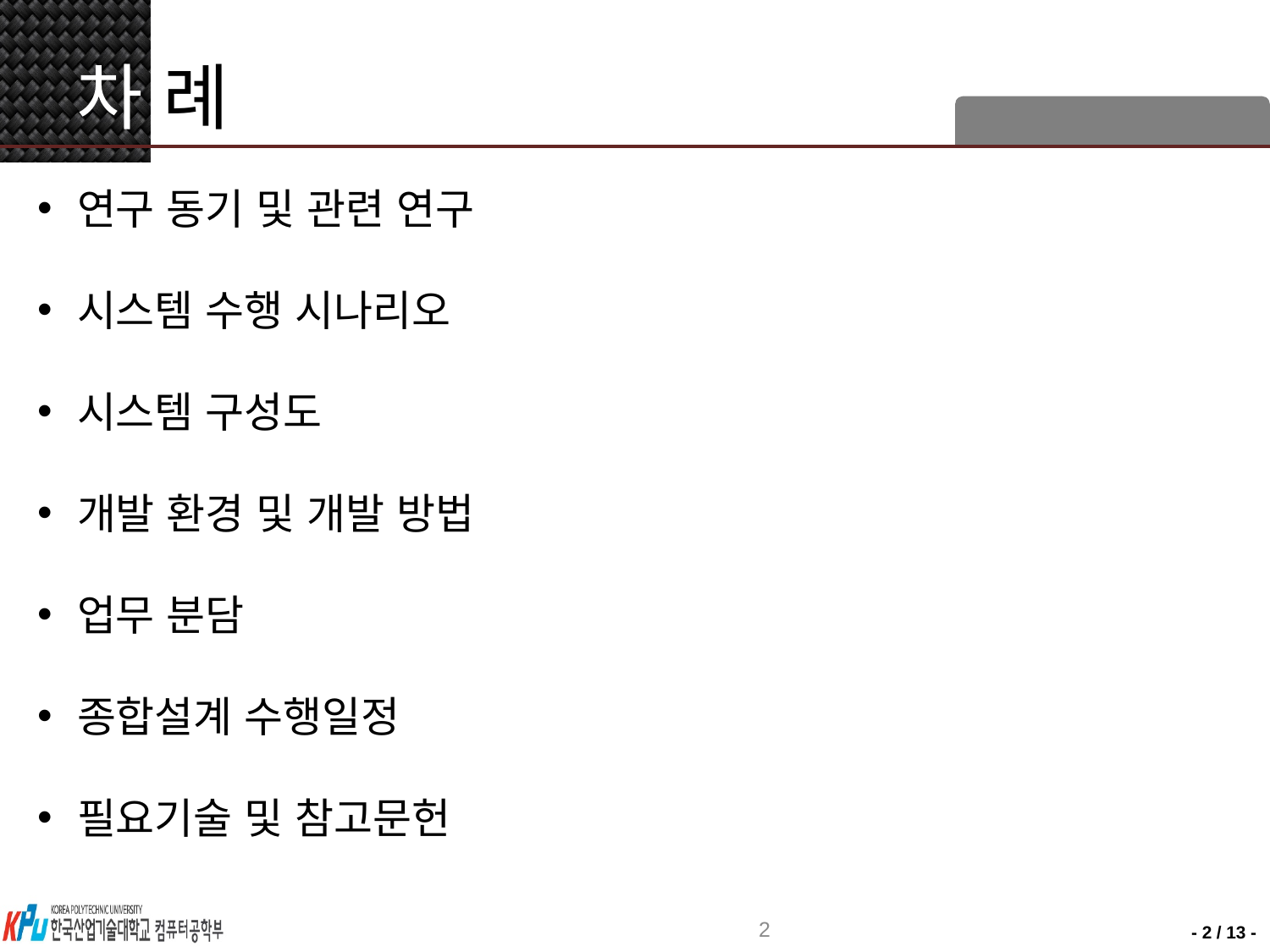

차 례
연구 동기 및 관련 연구
시스템 수행 시나리오
시스템 구성도
개발 환경 및 개발 방법
업무 분담
종합설계 수행일정
필요기술 및 참고문헌
2